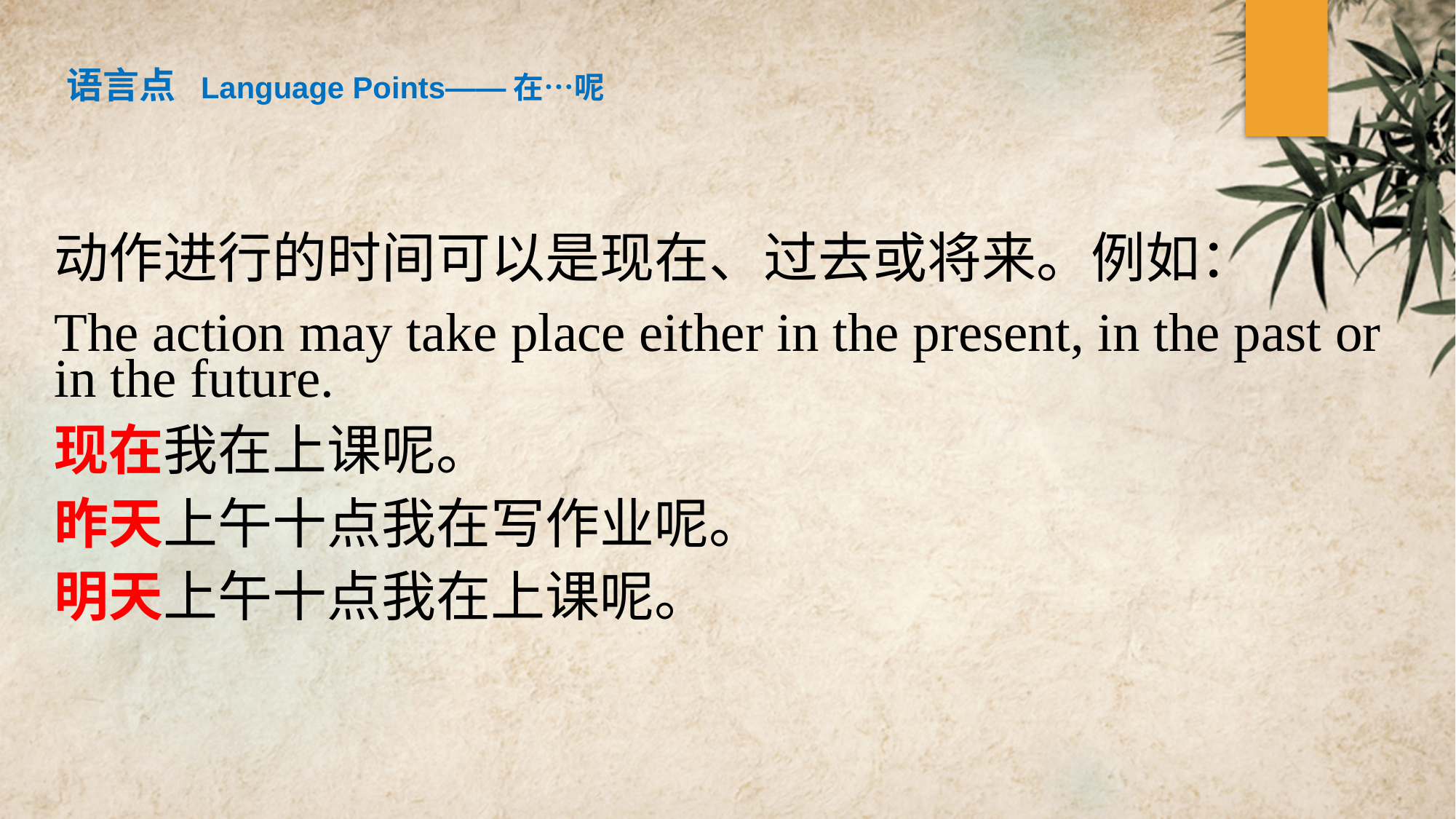

语言点  Language Points——在…呢

动作进行的时间可以是现在、过去或将来。例如：
The action may take place either in the present, in the past or in the future.
现在我在上课呢。
昨天上午十点我在写作业呢。
明天上午十点我在上课呢。